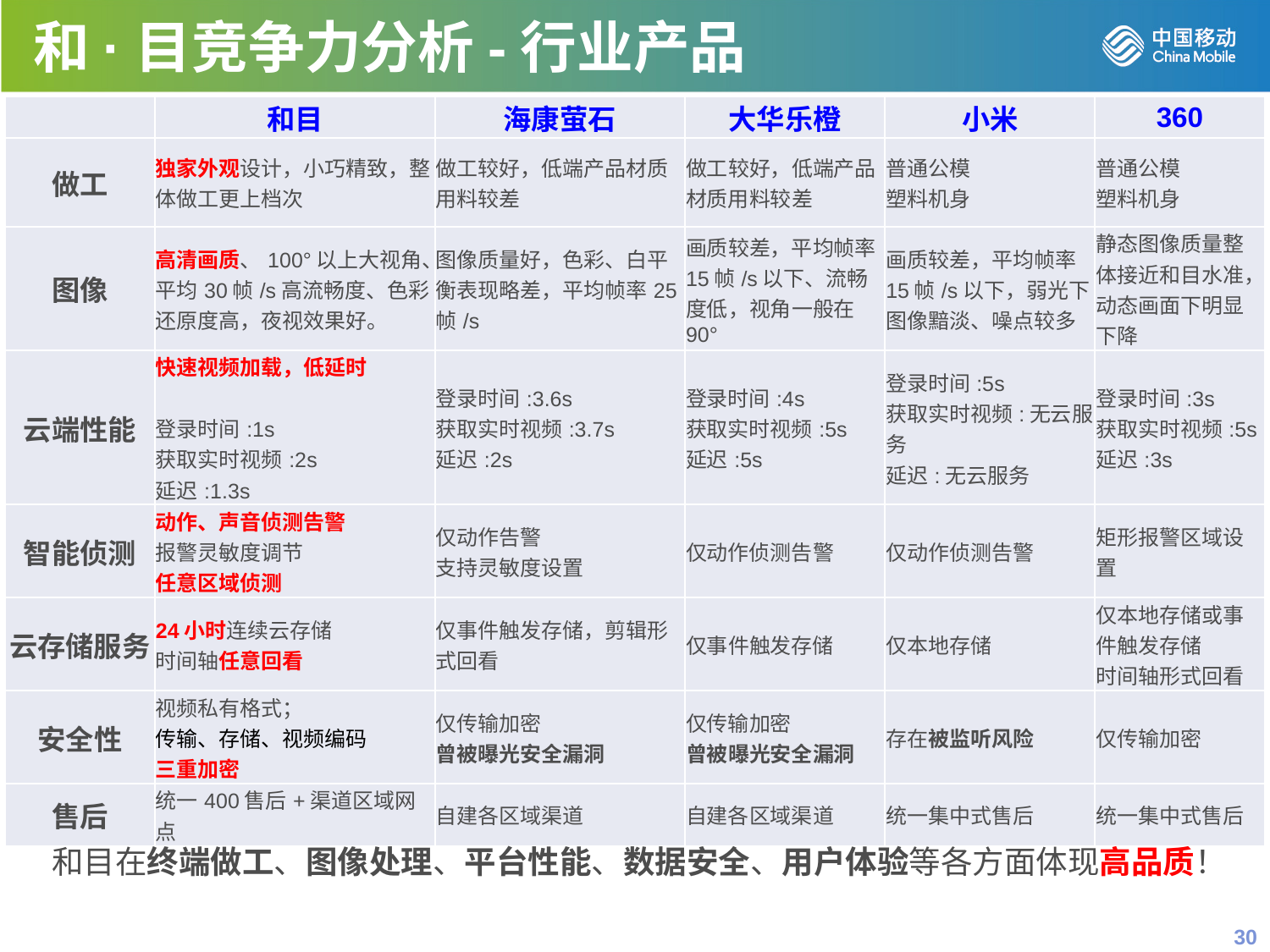

和·目竞争力分析-行业产品
|  | 和目 | 海康萤石 | 大华乐橙 | 小米 | 360 |
| --- | --- | --- | --- | --- | --- |
| 做工 | 独家外观设计，小巧精致，整体做工更上档次 | 做工较好，低端产品材质用料较差 | 做工较好，低端产品材质用料较差 | 普通公模 塑料机身 | 普通公模 塑料机身 |
| 图像 | 高清画质、100°以上大视角、平均30帧/s高流畅度、色彩还原度高，夜视效果好。 | 图像质量好，色彩、白平衡表现略差，平均帧率25帧/s | 画质较差，平均帧率15帧/s以下、流畅度低，视角一般在90° | 画质较差，平均帧率15帧/s以下，弱光下图像黯淡、噪点较多 | 静态图像质量整体接近和目水准，动态画面下明显下降 |
| 云端性能 | 快速视频加载，低延时 登录时间:1s 获取实时视频:2s 延迟:1.3s | 登录时间:3.6s 获取实时视频:3.7s 延迟:2s | 登录时间:4s 获取实时视频:5s 延迟:5s | 登录时间:5s 获取实时视频:无云服务 延迟:无云服务 | 登录时间:3s 获取实时视频:5s 延迟:3s |
| 智能侦测 | 动作、声音侦测告警 报警灵敏度调节 任意区域侦测 | 仅动作告警 支持灵敏度设置 | 仅动作侦测告警 | 仅动作侦测告警 | 矩形报警区域设置 |
| 云存储服务 | 24小时连续云存储 时间轴任意回看 | 仅事件触发存储，剪辑形式回看 | 仅事件触发存储 | 仅本地存储 | 仅本地存储或事件触发存储 时间轴形式回看 |
| 安全性 | 视频私有格式； 传输、存储、视频编码 三重加密 | 仅传输加密 曾被曝光安全漏洞 | 仅传输加密 曾被曝光安全漏洞 | 存在被监听风险 | 仅传输加密 |
| 售后 | 统一400售后+渠道区域网点 | 自建各区域渠道 | 自建各区域渠道 | 统一集中式售后 | 统一集中式售后 |
和目在终端做工、图像处理、平台性能、数据安全、用户体验等各方面体现高品质！